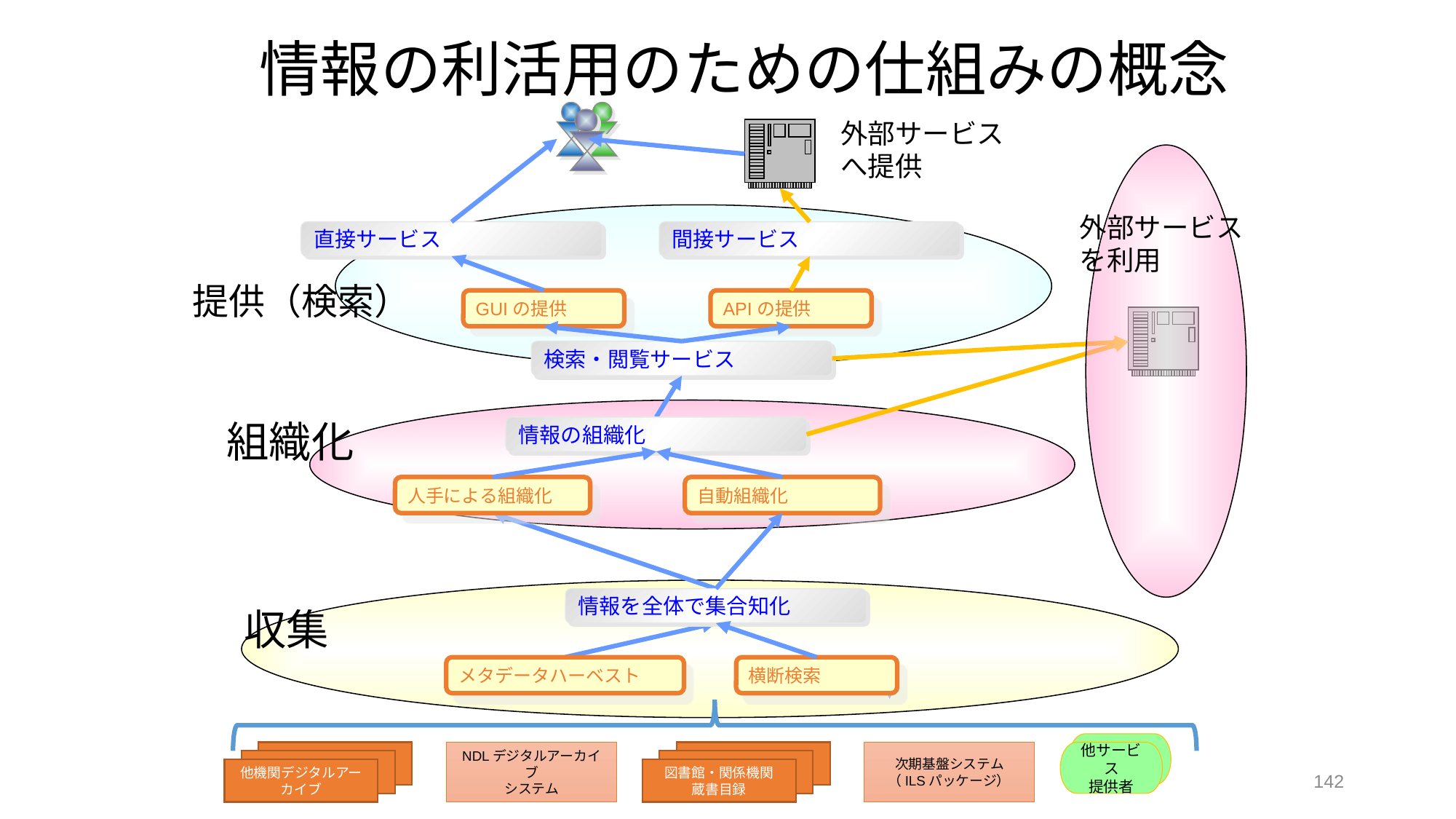

# 情報の利活用のための仕組みの概念

外部サービス
へ提供

外部サービス
を利用
直接サービス
間接サービス

提供（検索）
GUIの提供
APIの提供

検索・閲覧サービス

組織化
情報の組織化
人手による組織化
自動組織化
情報を全体で集合知化
収集
メタデータハーベスト
横断検索

他図書館蔵書目録
NDLデジタルアーカイブ
システム
他図書館蔵書目録
次期基盤システム
（ILSパッケージ）
他サービス
提供者
他図書館蔵書目録
他図書館蔵書目録
142
他機関デジタルアーカイブ
図書館・関係機関
蔵書目録